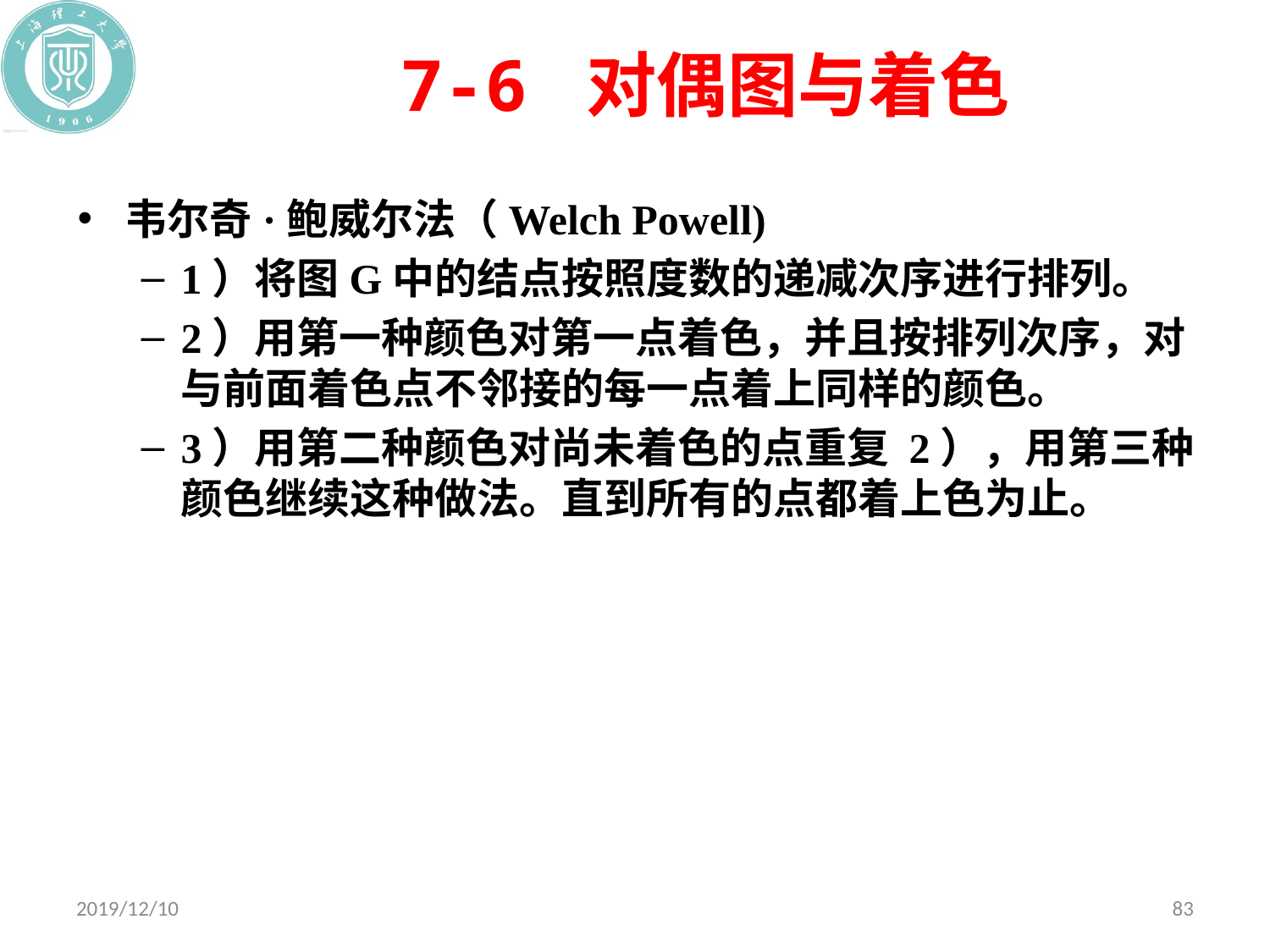

# 7-6 对偶图与着色
韦尔奇·鲍威尔法（Welch Powell)
1）将图G中的结点按照度数的递减次序进行排列。
2）用第一种颜色对第一点着色，并且按排列次序，对与前面着色点不邻接的每一点着上同样的颜色。
3）用第二种颜色对尚未着色的点重复 2），用第三种颜色继续这种做法。直到所有的点都着上色为止。
2019/12/10
83